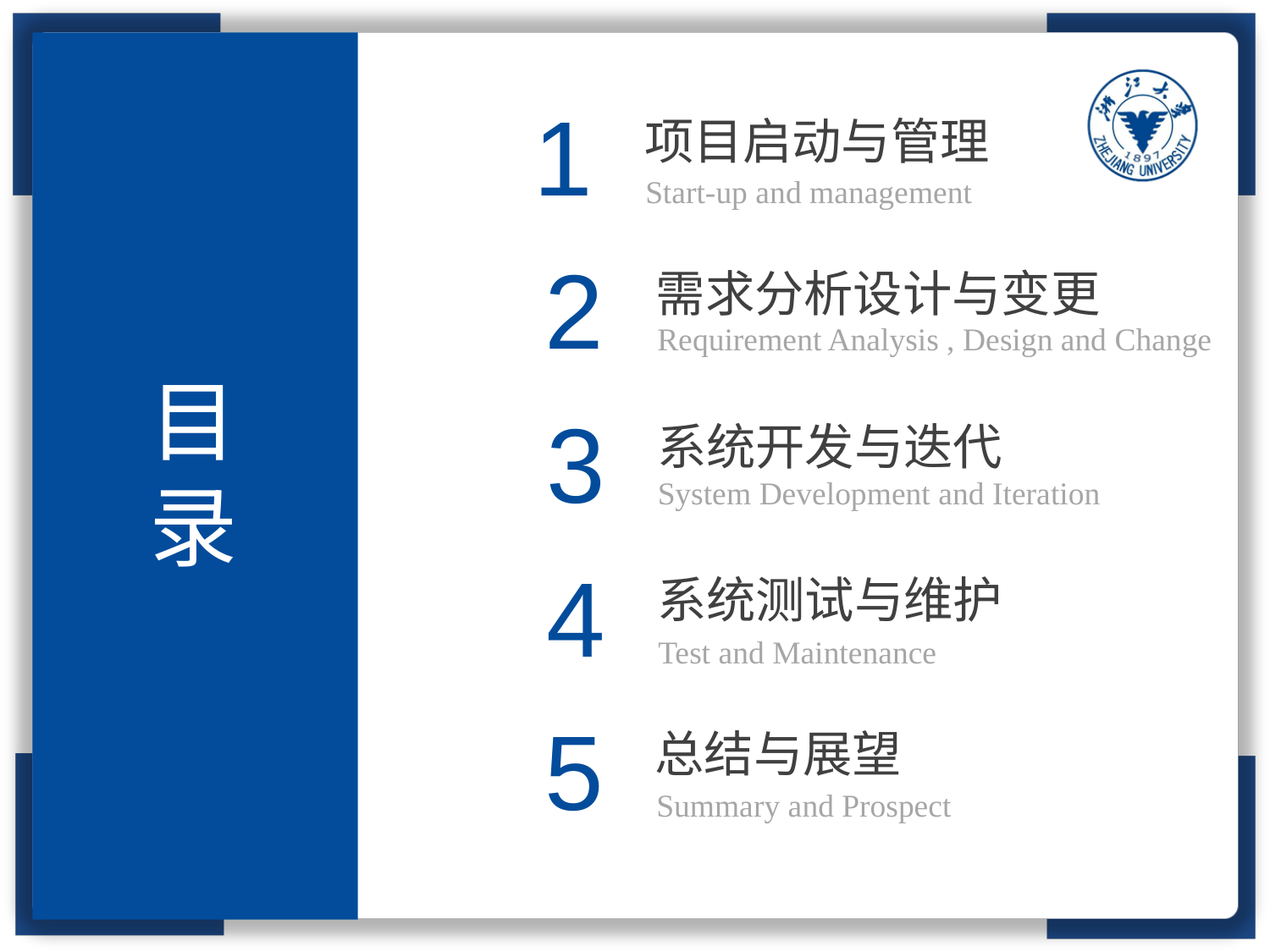

1
项目启动与管理
Start-up and management
2
需求分析设计与变更
Requirement Analysis , Design and Change
目录
3
系统开发与迭代
System Development and Iteration
4
系统测试与维护
Test and Maintenance
5
总结与展望
Summary and Prospect